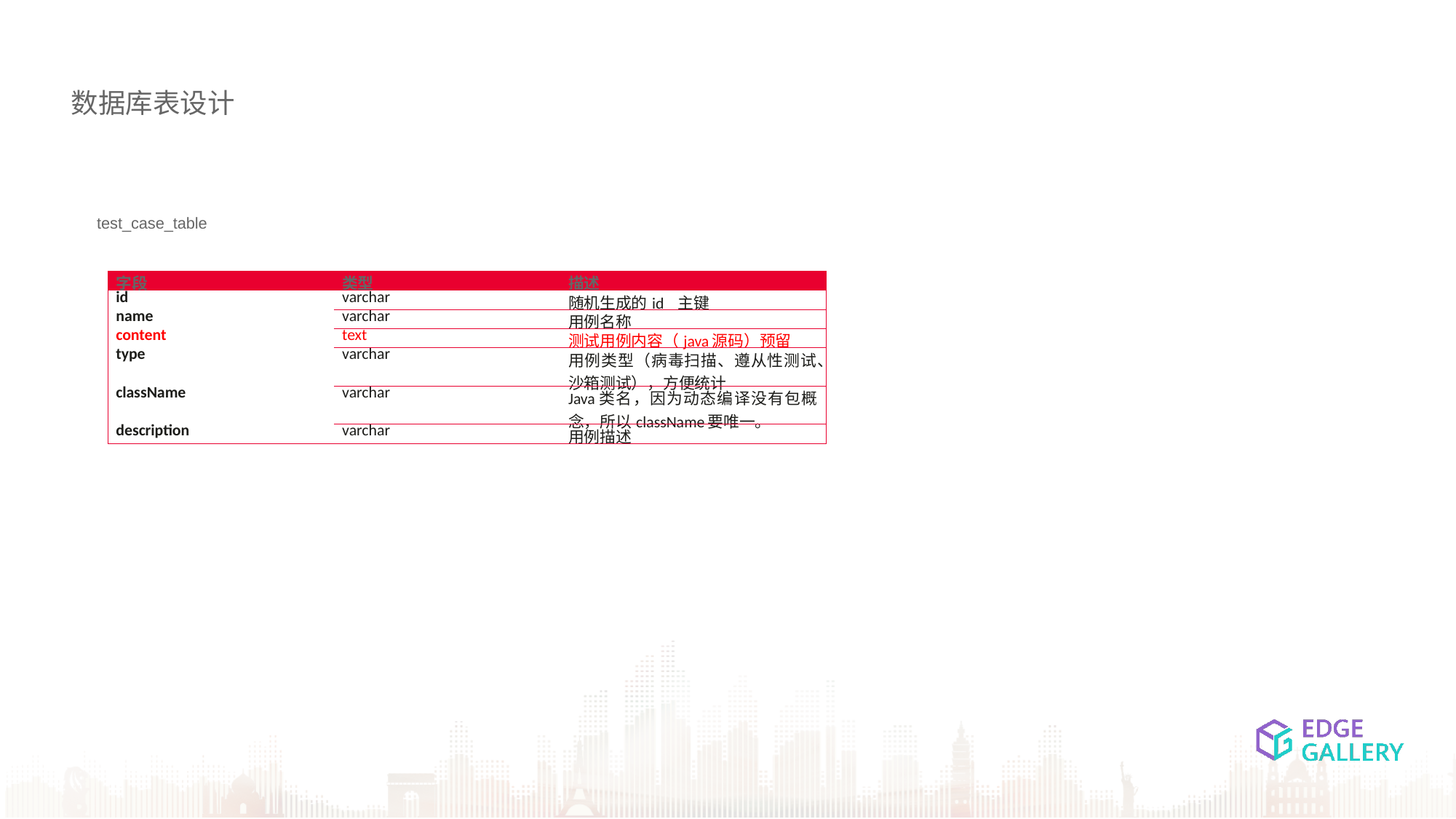

数据库表设计
test_case_table
| 字段 | 类型 | 描述 |
| --- | --- | --- |
| id | varchar | 随机生成的id 主键 |
| name | varchar | 用例名称 |
| content | text | 测试用例内容（java源码）预留 |
| type | varchar | 用例类型（病毒扫描、遵从性测试、沙箱测试），方便统计 |
| className | varchar | Java类名，因为动态编译没有包概念，所以className要唯一。 |
| description | varchar | 用例描述 |